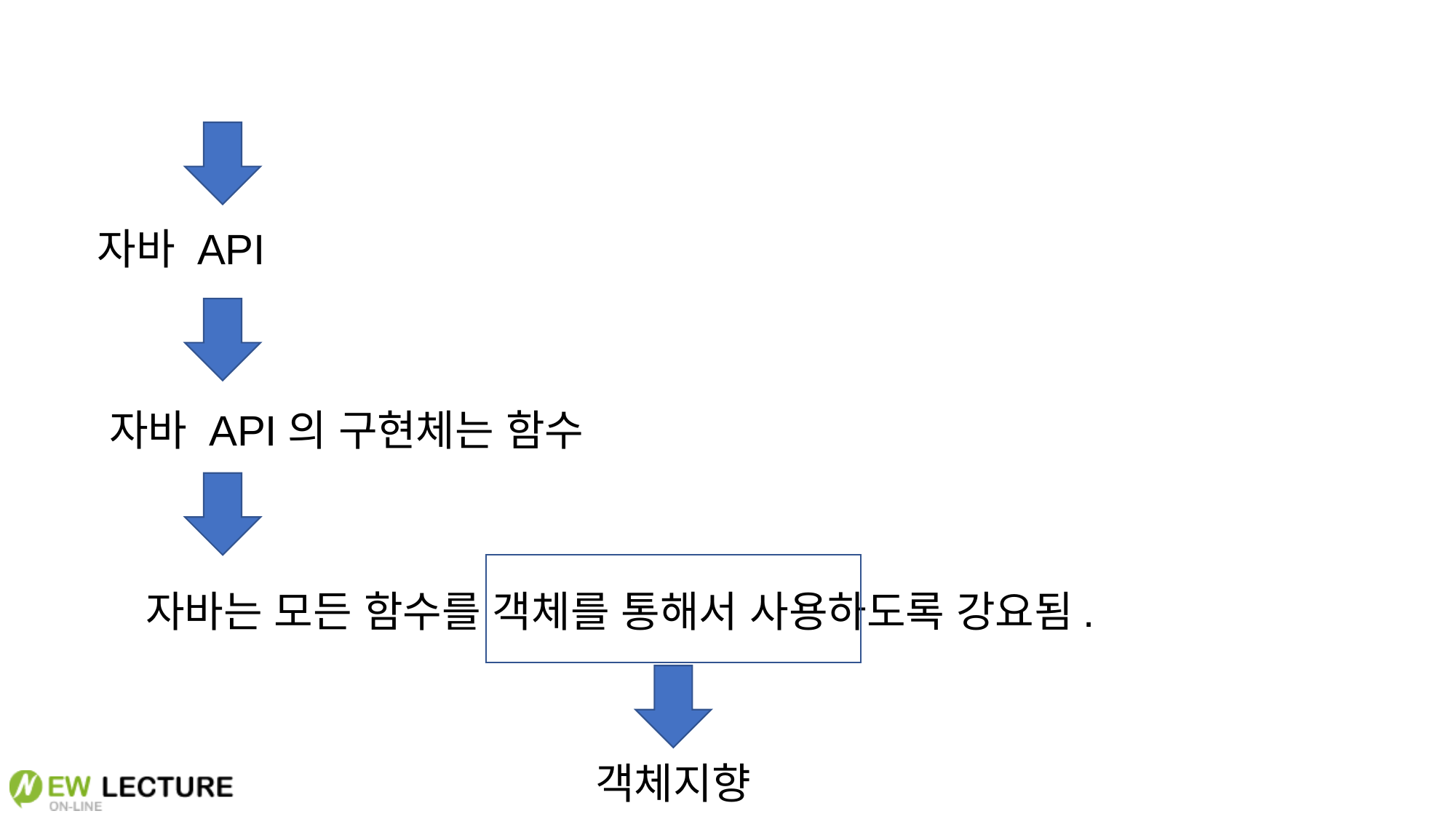

자바 API

자바 API의 구현체는 함수

자바는 모든 함수를 객체를 통해서 사용하도록 강요됨.

객체지향